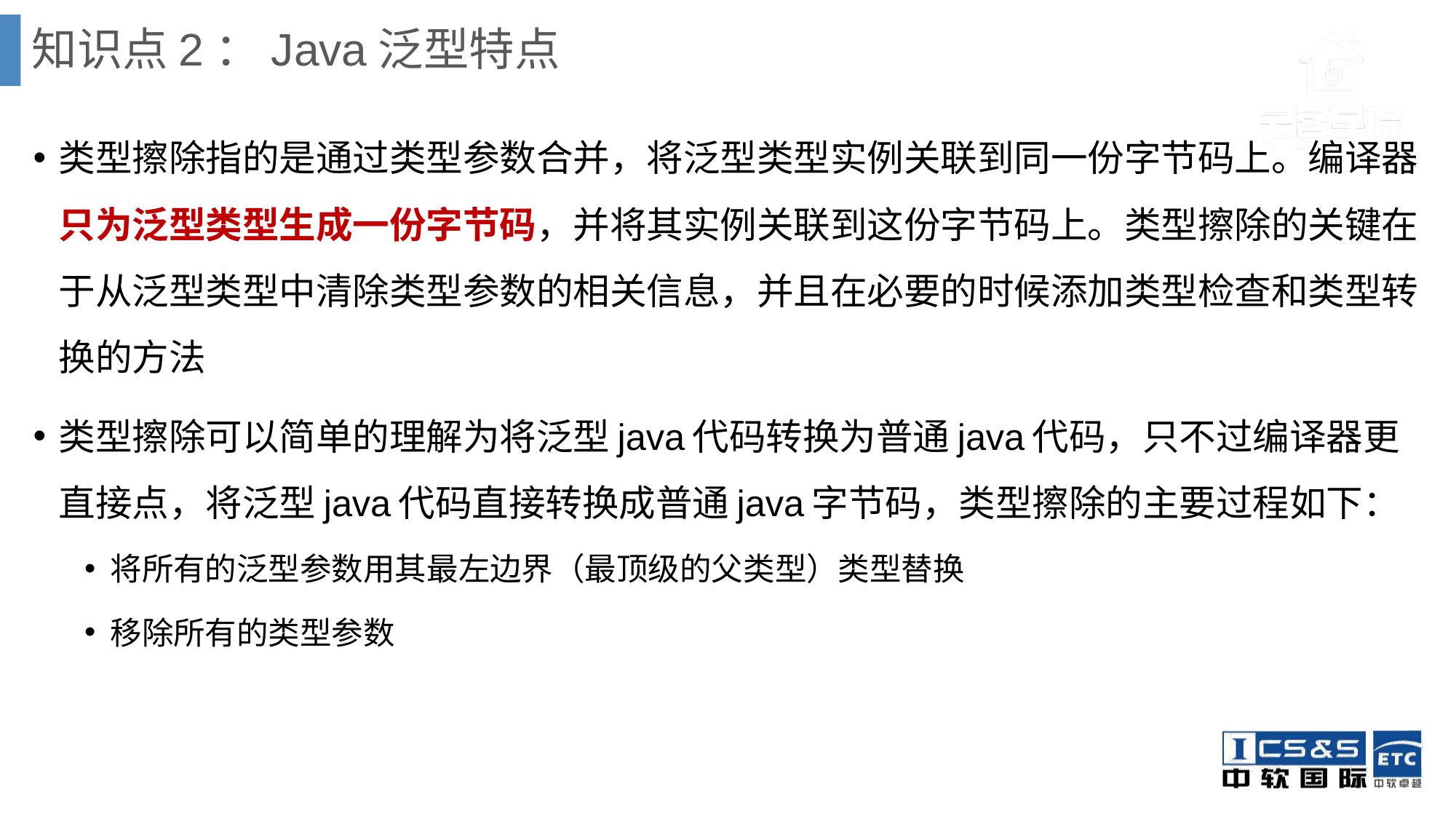

# 知识点2：Java泛型特点
类型擦除指的是通过类型参数合并，将泛型类型实例关联到同一份字节码上。编译器只为泛型类型生成一份字节码，并将其实例关联到这份字节码上。类型擦除的关键在于从泛型类型中清除类型参数的相关信息，并且在必要的时候添加类型检查和类型转换的方法
类型擦除可以简单的理解为将泛型java代码转换为普通java代码，只不过编译器更直接点，将泛型java代码直接转换成普通java字节码，类型擦除的主要过程如下：
将所有的泛型参数用其最左边界（最顶级的父类型）类型替换
移除所有的类型参数